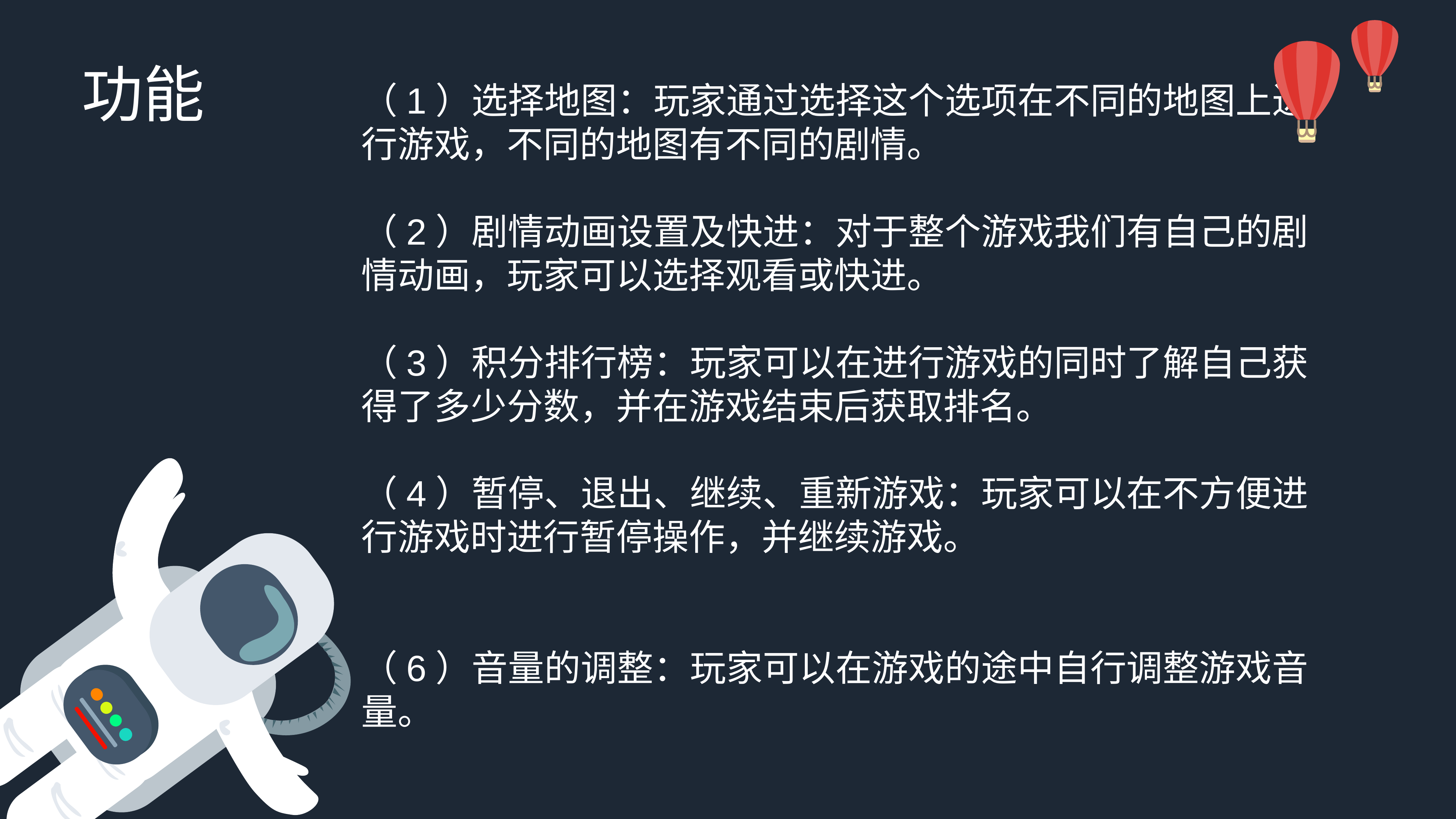

功能
（1）选择地图：玩家通过选择这个选项在不同的地图上进行游戏，不同的地图有不同的剧情。

（2）剧情动画设置及快进：对于整个游戏我们有自己的剧情动画，玩家可以选择观看或快进。

（3）积分排行榜：玩家可以在进行游戏的同时了解自己获得了多少分数，并在游戏结束后获取排名。

（4）暂停、退出、继续、重新游戏：玩家可以在不方便进行游戏时进行暂停操作，并继续游戏。

（6）音量的调整：玩家可以在游戏的途中自行调整游戏音量。